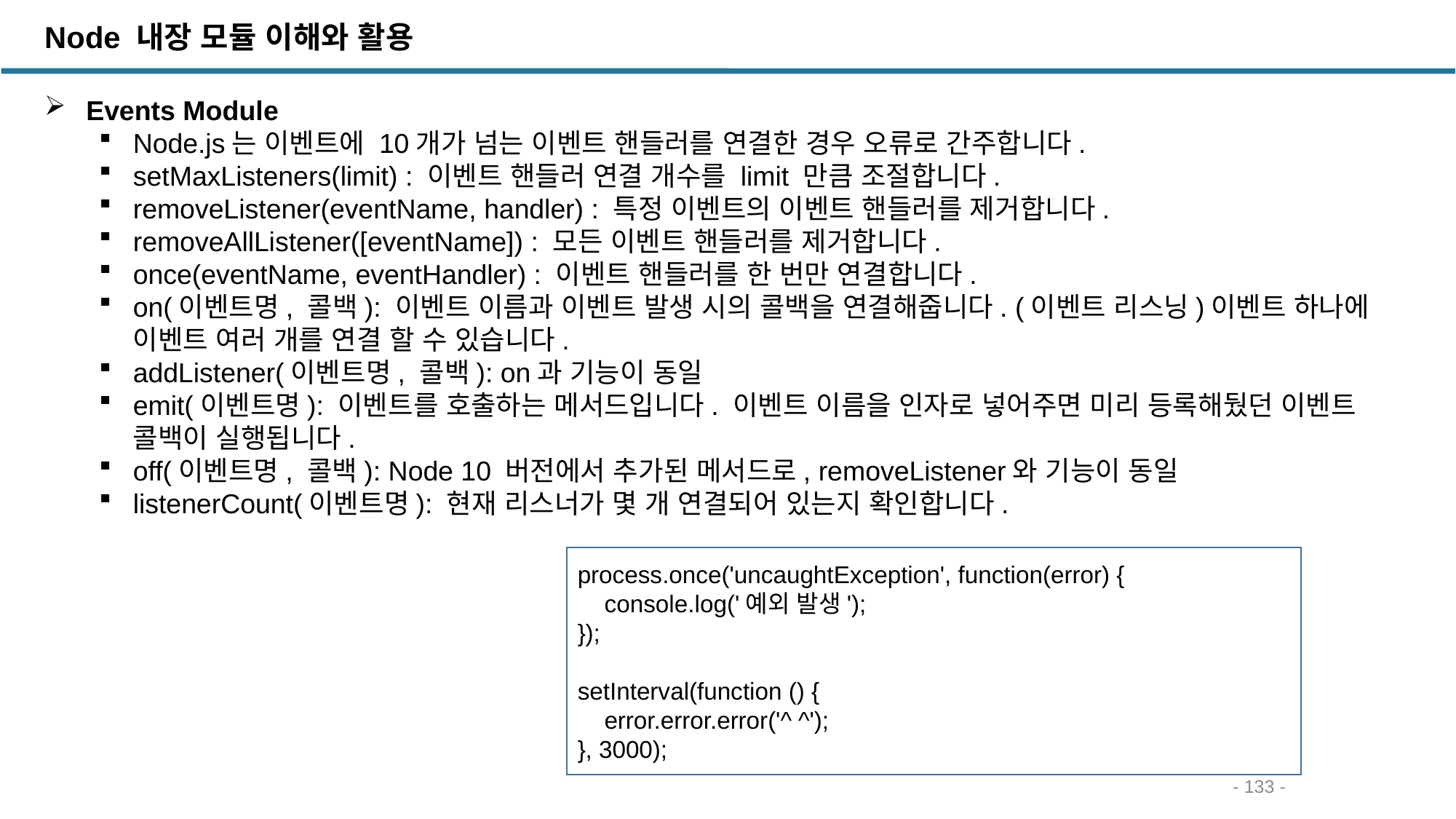

Node 내장 모듈 이해와 활용
 Events Module
Node.js는 이벤트에 10개가 넘는 이벤트 핸들러를 연결한 경우 오류로 간주합니다.
setMaxListeners(limit) : 이벤트 핸들러 연결 개수를 limit 만큼 조절합니다.
removeListener(eventName, handler) : 특정 이벤트의 이벤트 핸들러를 제거합니다.
removeAllListener([eventName]) : 모든 이벤트 핸들러를 제거합니다.
once(eventName, eventHandler) : 이벤트 핸들러를 한 번만 연결합니다.
on(이벤트명, 콜백): 이벤트 이름과 이벤트 발생 시의 콜백을 연결해줍니다. (이벤트 리스닝)이벤트 하나에 이벤트 여러 개를 연결 할 수 있습니다.
addListener(이벤트명, 콜백): on과 기능이 동일
emit(이벤트명): 이벤트를 호출하는 메서드입니다. 이벤트 이름을 인자로 넣어주면 미리 등록해뒀던 이벤트 콜백이 실행됩니다.
off(이벤트명, 콜백): Node 10 버전에서 추가된 메서드로, removeListener와 기능이 동일
listenerCount(이벤트명): 현재 리스너가 몇 개 연결되어 있는지 확인합니다.
process.once('uncaughtException', function(error) {
    console.log('예외 발생');
});

setInterval(function () {
    error.error.error('^ ^');
}, 3000);
- 133 -